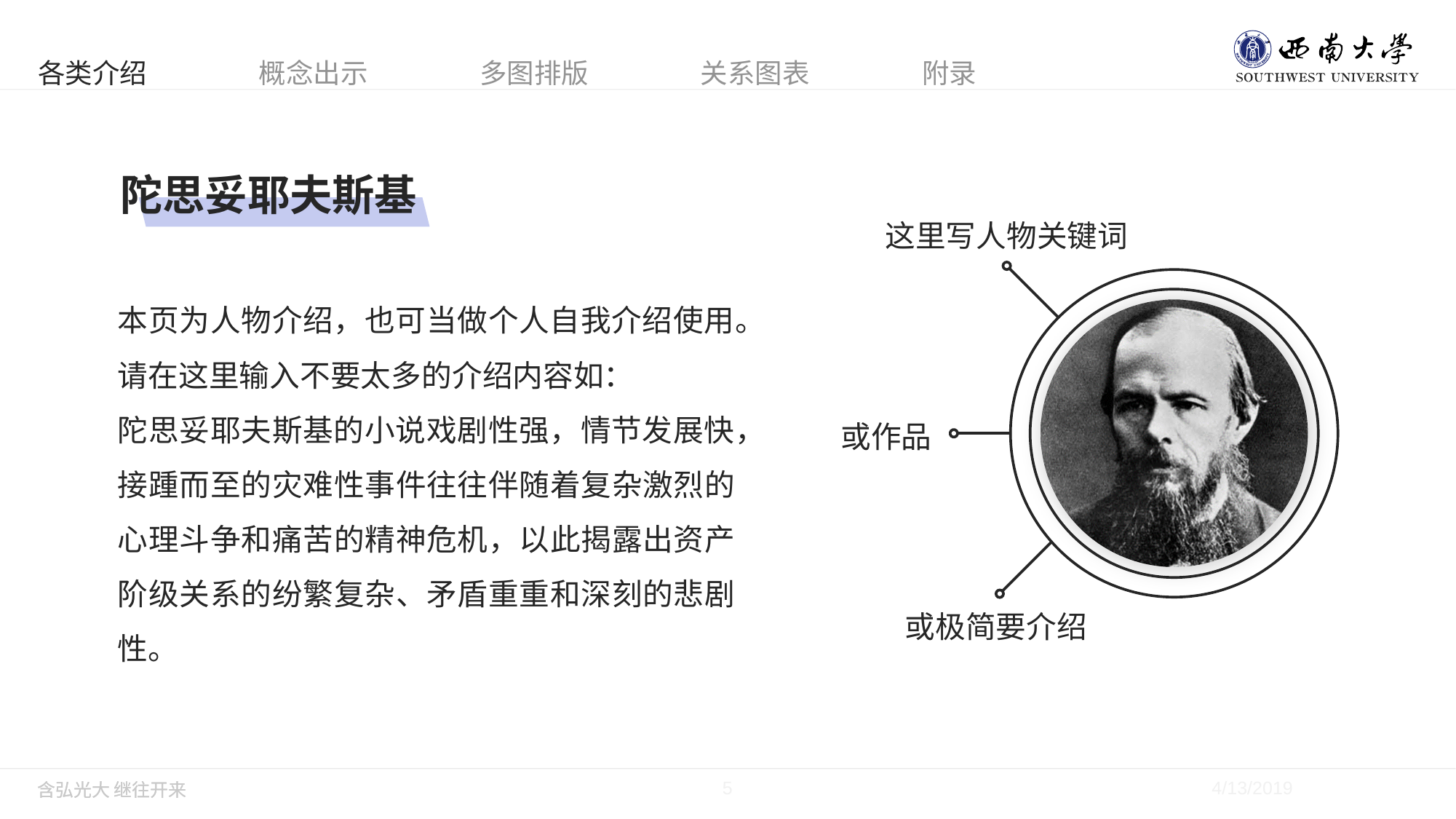

陀思妥耶夫斯基

这里写人物关键词
本页为人物介绍，也可当做个人自我介绍使用。请在这里输入不要太多的介绍内容如：
陀思妥耶夫斯基的小说戏剧性强，情节发展快，接踵而至的灾难性事件往往伴随着复杂激烈的心理斗争和痛苦的精神危机，以此揭露出资产阶级关系的纷繁复杂、矛盾重重和深刻的悲剧性。

或作品

或极简要介绍
5
4/13/2019